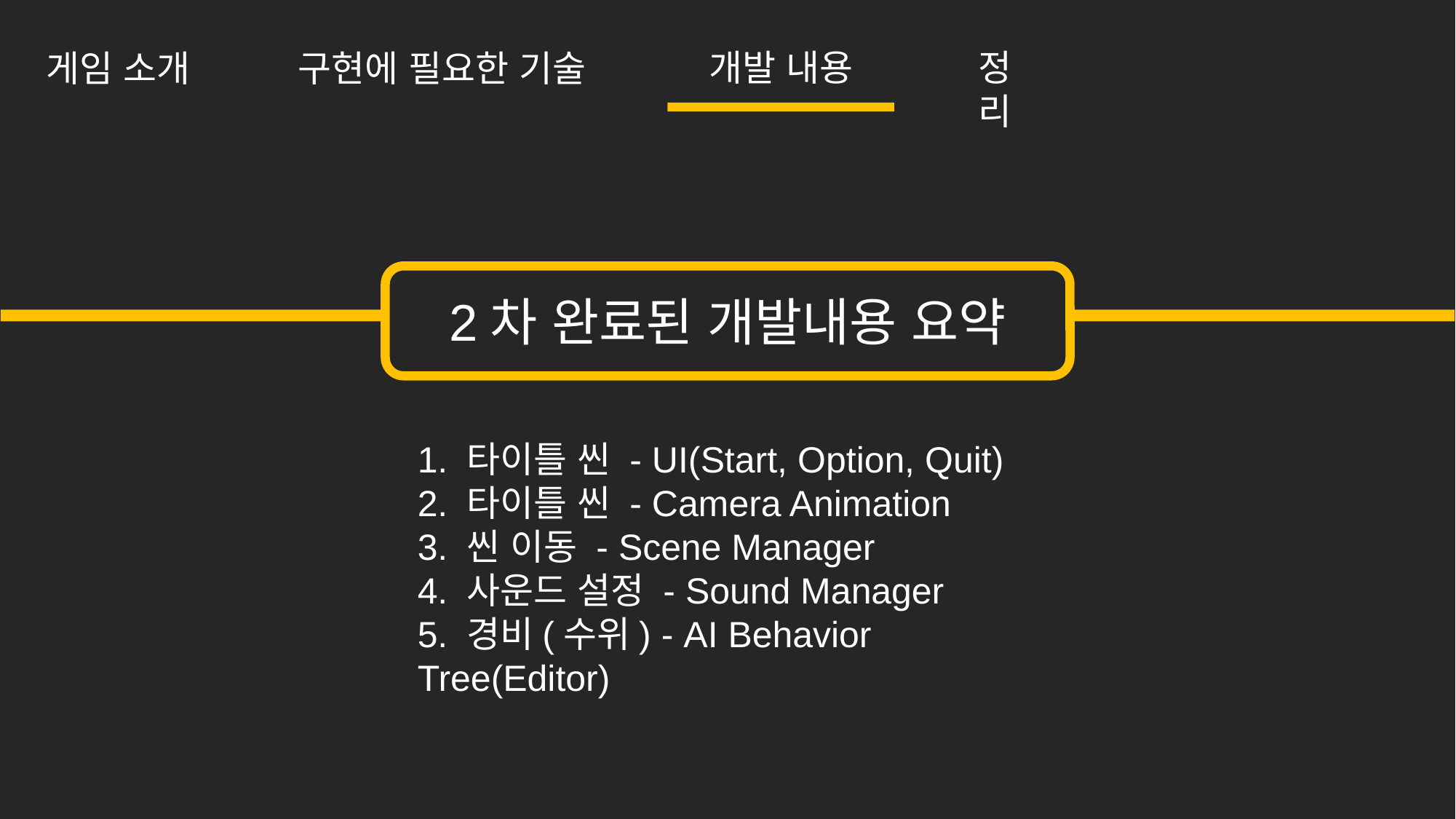

개발 내용
정리
구현에 필요한 기술
게임 소개

2차 완료된 개발내용 요약

1. 타이틀 씬 - UI(Start, Option, Quit)
2. 타이틀 씬 - Camera Animation
3. 씬 이동 - Scene Manager
4. 사운드 설정 - Sound Manager
5. 경비(수위) - AI Behavior Tree(Editor)